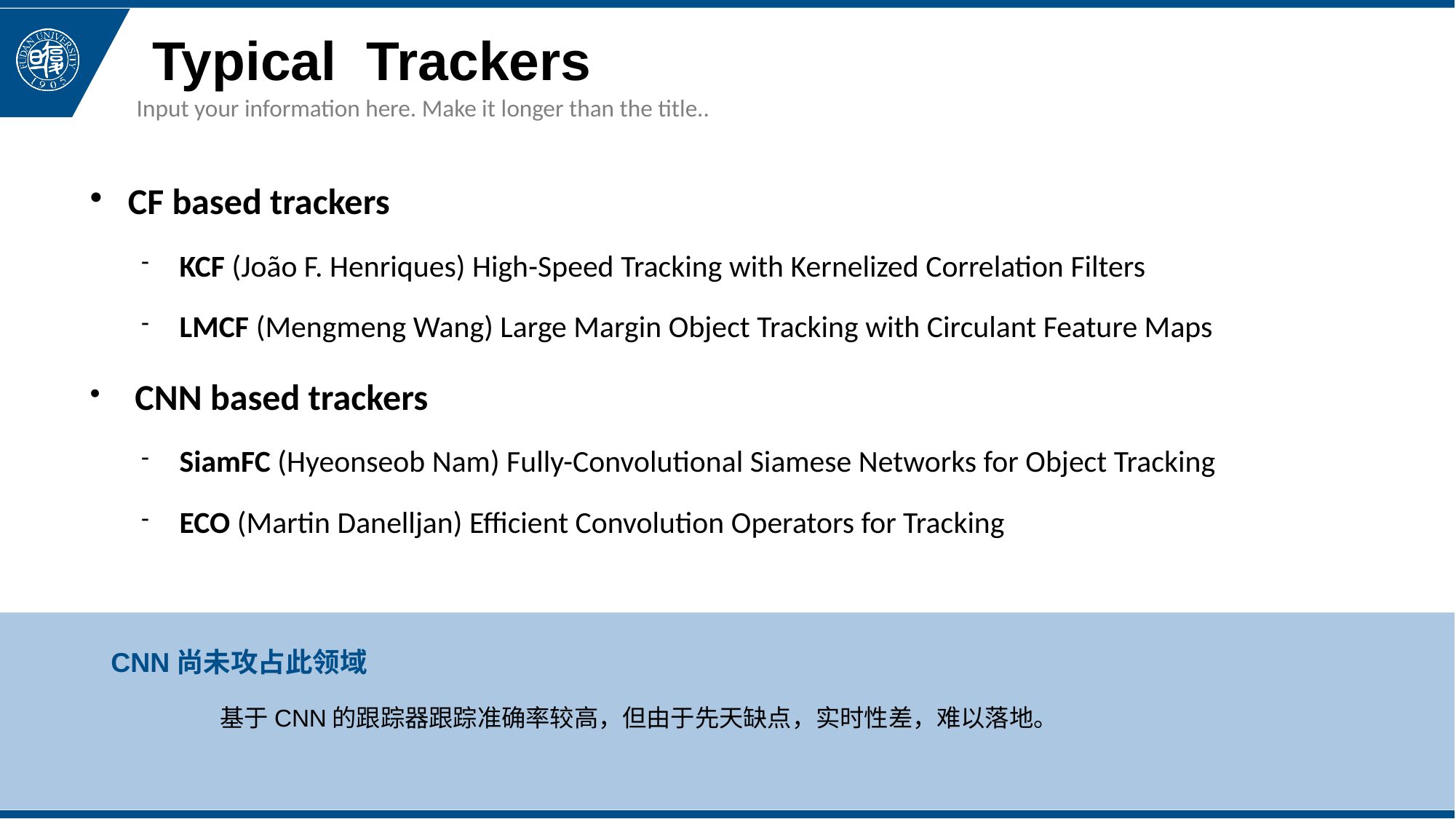

Typical  Trackers
Input your information here. Make it longer than the title..
CF based trackers
KCF (João F. Henriques) High-Speed Tracking with Kernelized Correlation Filters
LMCF (Mengmeng Wang) Large Margin Object Tracking with Circulant Feature Maps
 CNN based trackers
SiamFC (Hyeonseob Nam) Fully-Convolutional Siamese Networks for Object Tracking
ECO (Martin Danelljan) Efficient Convolution Operators for Tracking

CNN尚未攻占此领域
	基于CNN的跟踪器跟踪准确率较高，但由于先天缺点，实时性差，难以落地。